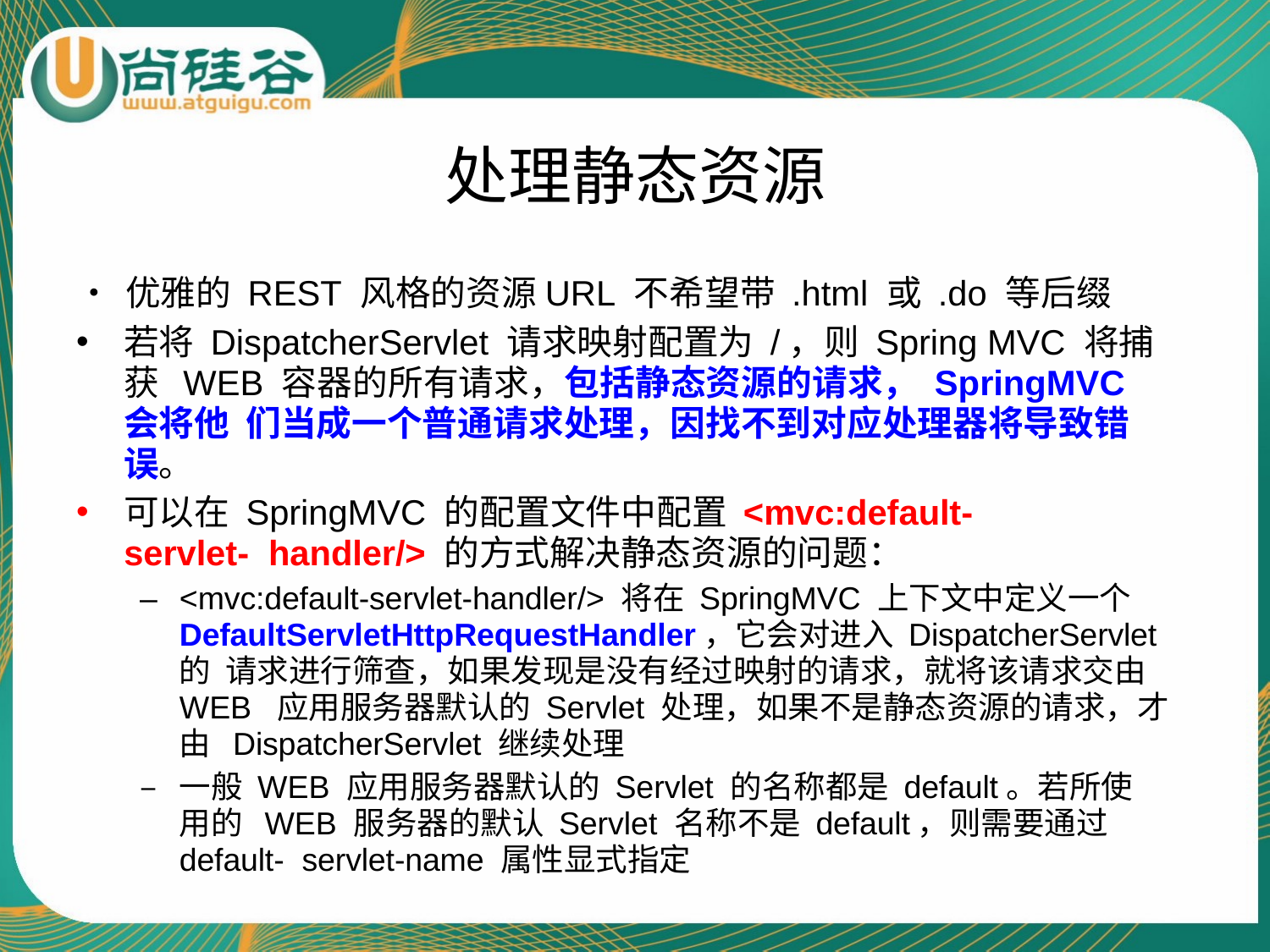

# 处理静态资源
•	优雅的 REST 风格的资源URL 不希望带 .html 或 .do 等后缀
若将 DispatcherServlet 请求映射配置为 /，则 Spring MVC 将捕获  WEB 容器的所有请求，包括静态资源的请求， SpringMVC 会将他  们当成一个普通请求处理，因找不到对应处理器将导致错误。
可以在 SpringMVC 的配置文件中配置 <mvc:default-servlet-  handler/> 的方式解决静态资源的问题：
–	<mvc:default-servlet-handler/> 将在 SpringMVC 上下文中定义一个  DefaultServletHttpRequestHandler，它会对进入 DispatcherServlet 的  请求进行筛查，如果发现是没有经过映射的请求，就将该请求交由 WEB  应用服务器默认的 Servlet 处理，如果不是静态资源的请求，才由  DispatcherServlet 继续处理
–	一般 WEB 应用服务器默认的 Servlet 的名称都是 default。若所使用的  WEB 服务器的默认 Servlet 名称不是 default，则需要通过 default-  servlet-name 属性显式指定